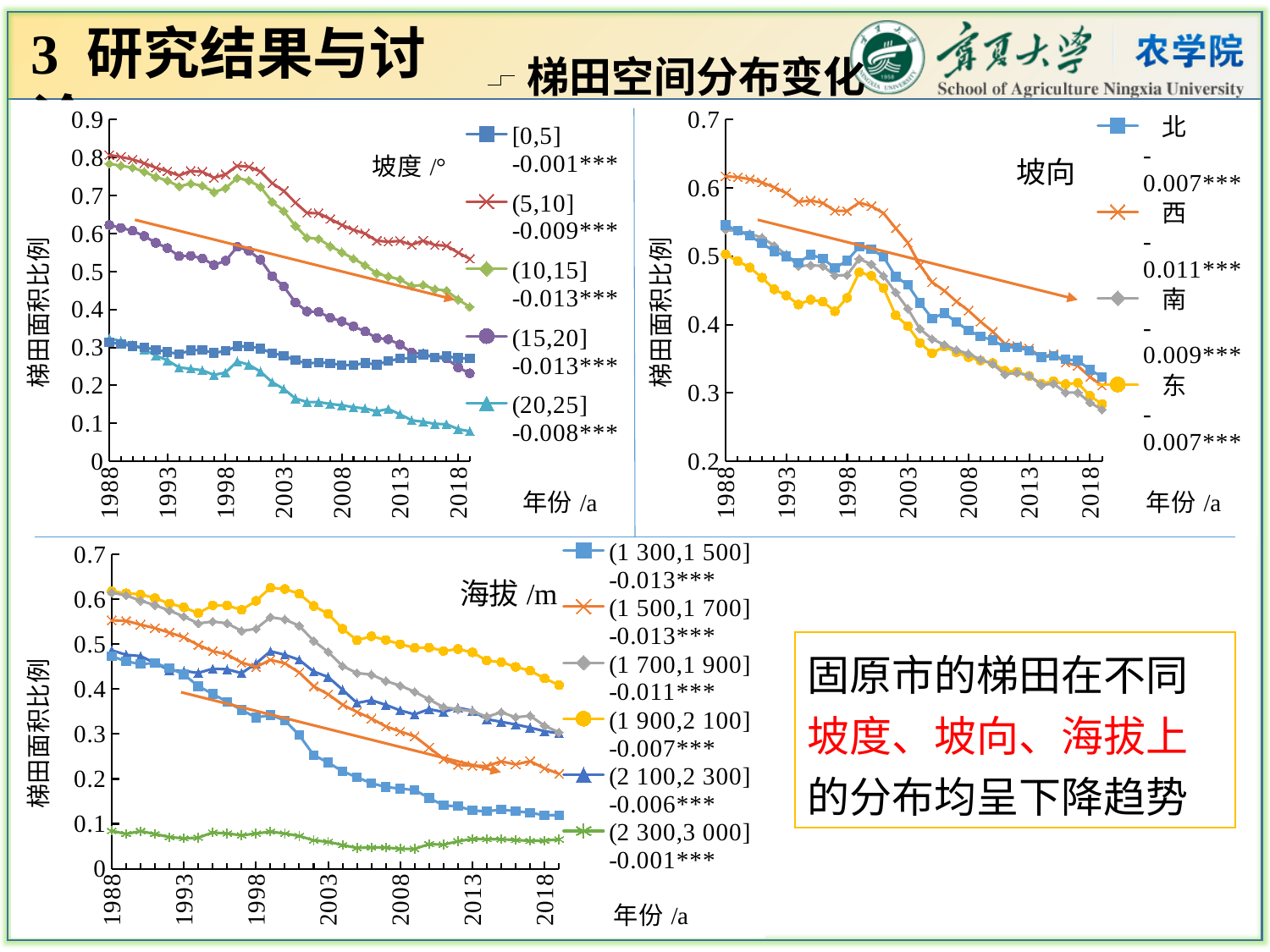

3 研究结果与讨论
梯田空间分布变化

### Chart: 坡向

| Category |   北
-0.007*** |   西
-0.011*** |   南
-0.009*** |   东
-0.007*** |
|---|---|---|---|---|

### Chart: 坡度/°

| Category | [0,5]
-0.001*** | (5,10]
-0.009*** | (10,15]
-0.013*** | (15,20]
-0.013*** | (20,25]
-0.008*** |
|---|---|---|---|---|---|

### Chart: 海拔/m

| Category | (1 300,1 500]
-0.013*** | (1 500,1 700]
-0.013*** | (1 700,1 900]
-0.011*** | (1 900,2 100]
-0.007*** | (2 100,2 300]
-0.006*** | (2 300,3 000]
-0.001*** |
|---|---|---|---|---|---|---|
固原市的梯田在不同坡度、坡向、海拔上的分布均呈下降趋势
23